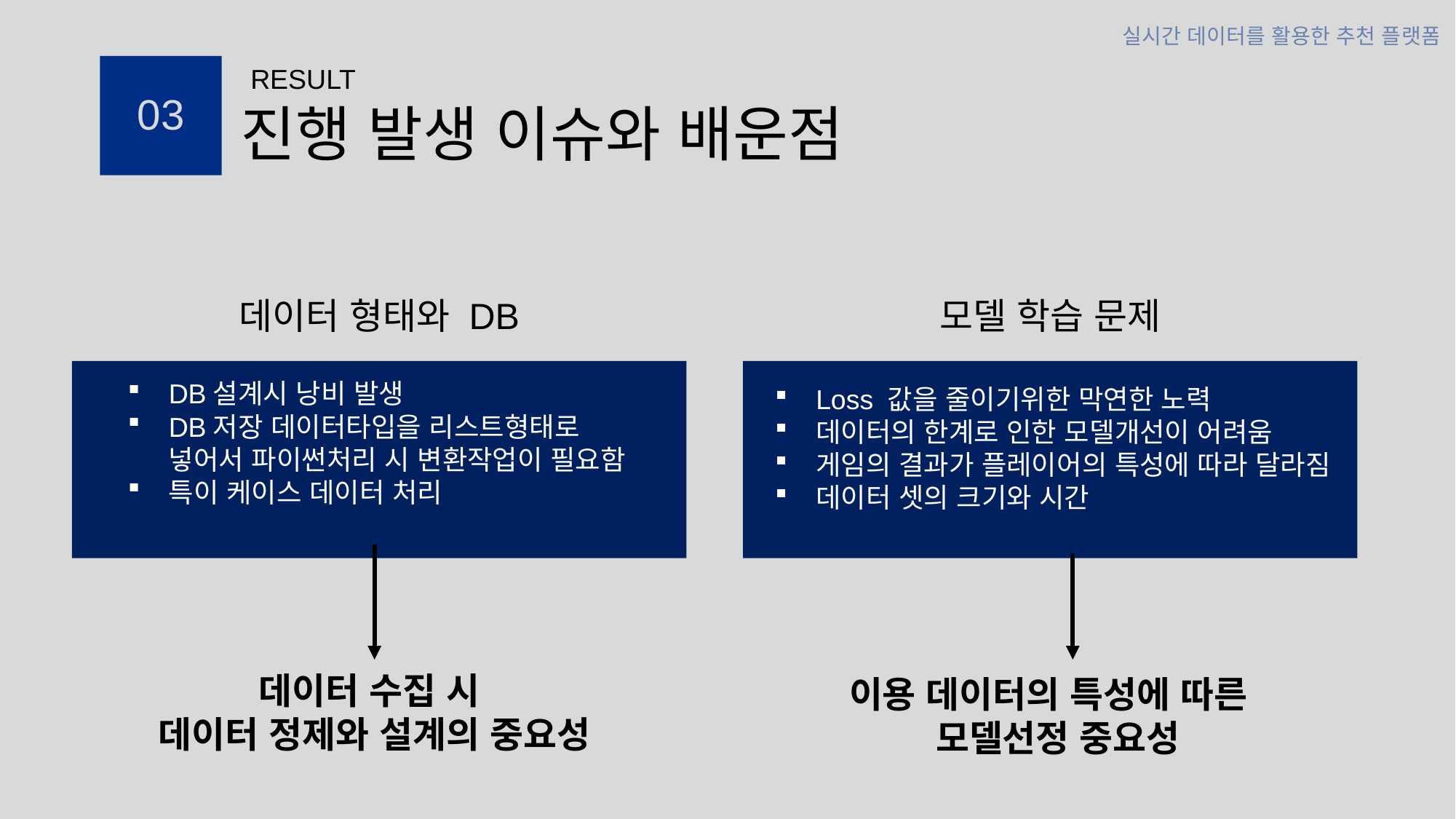

RESULT
03
# 진행 발생 이슈와 배운점
데이터 형태와 DB
DB설계시 낭비 발생
DB저장 데이터타입을 리스트형태로 넣어서 파이썬처리 시 변환작업이 필요함
특이 케이스 데이터 처리

모델 학습 문제

Loss 값을 줄이기위한 막연한 노력
데이터의 한계로 인한 모델개선이 어려움
게임의 결과가 플레이어의 특성에 따라 달라짐
데이터 셋의 크기와 시간
데이터 수집 시
데이터 정제와 설계의 중요성
이용 데이터의 특성에 따른
 모델선정 중요성